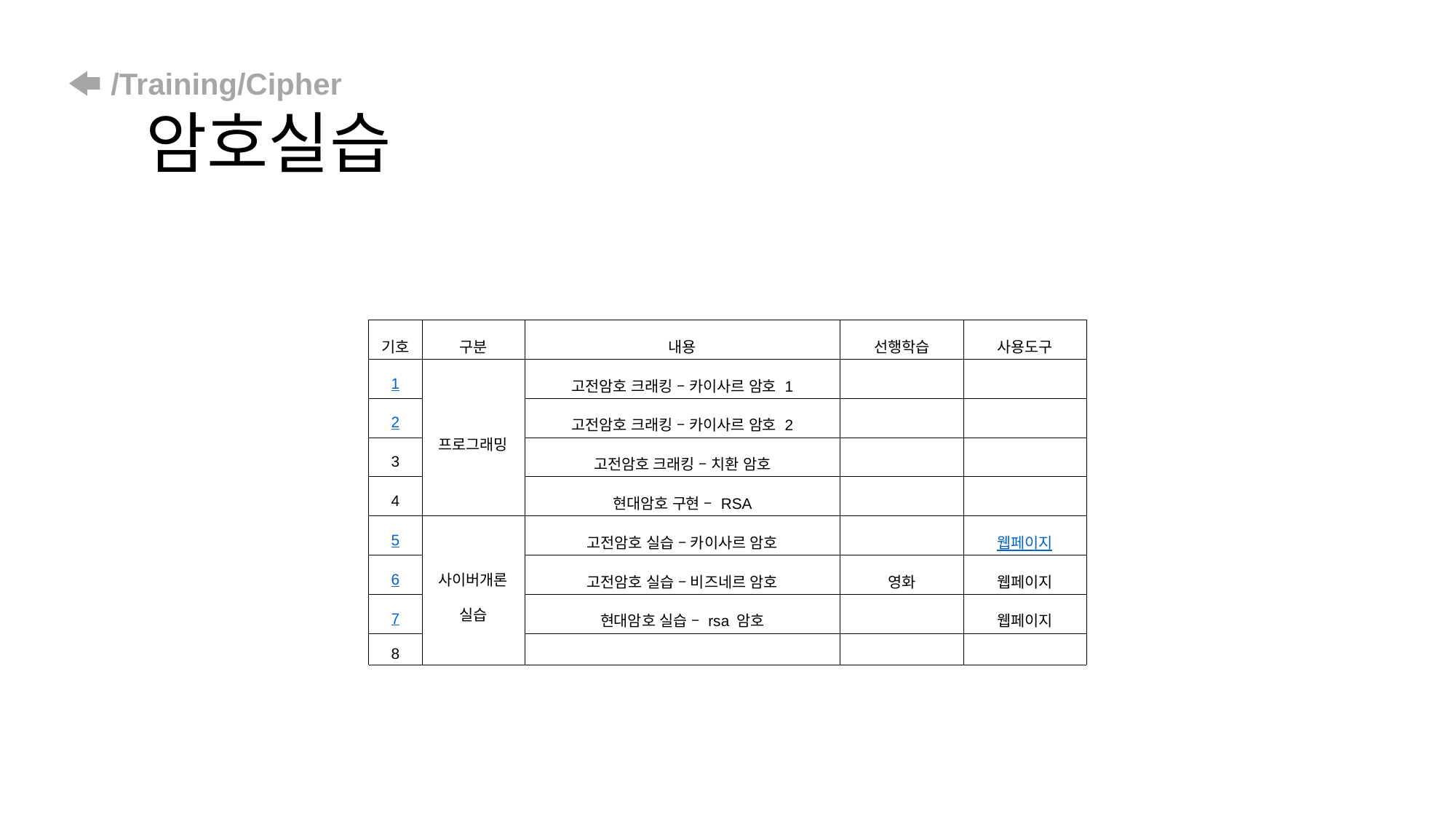

# /Training/Cipher 암호실습

| 기호 | 구분 | 내용 | 선행학습 | 사용도구 |
| --- | --- | --- | --- | --- |
| 1 | 프로그래밍 | 고전암호 크래킹 – 카이사르 암호 1 |  |  |
| 2 |  | 고전암호 크래킹 – 카이사르 암호 2 |  |  |
| 3 |  | 고전암호 크래킹 – 치환 암호 |  |  |
| 4 |  | 현대암호 구현 – RSA |  |  |
| 5 | 사이버개론 실습 | 고전암호 실습 – 카이사르 암호 |  | 웹페이지 |
| 6 |  | 고전암호 실습 – 비즈네르 암호 | 영화 | 웹페이지 |
| 7 |  | 현대암호 실습 – rsa 암호 |  | 웹페이지 |
| 8 |  |  |  |  |